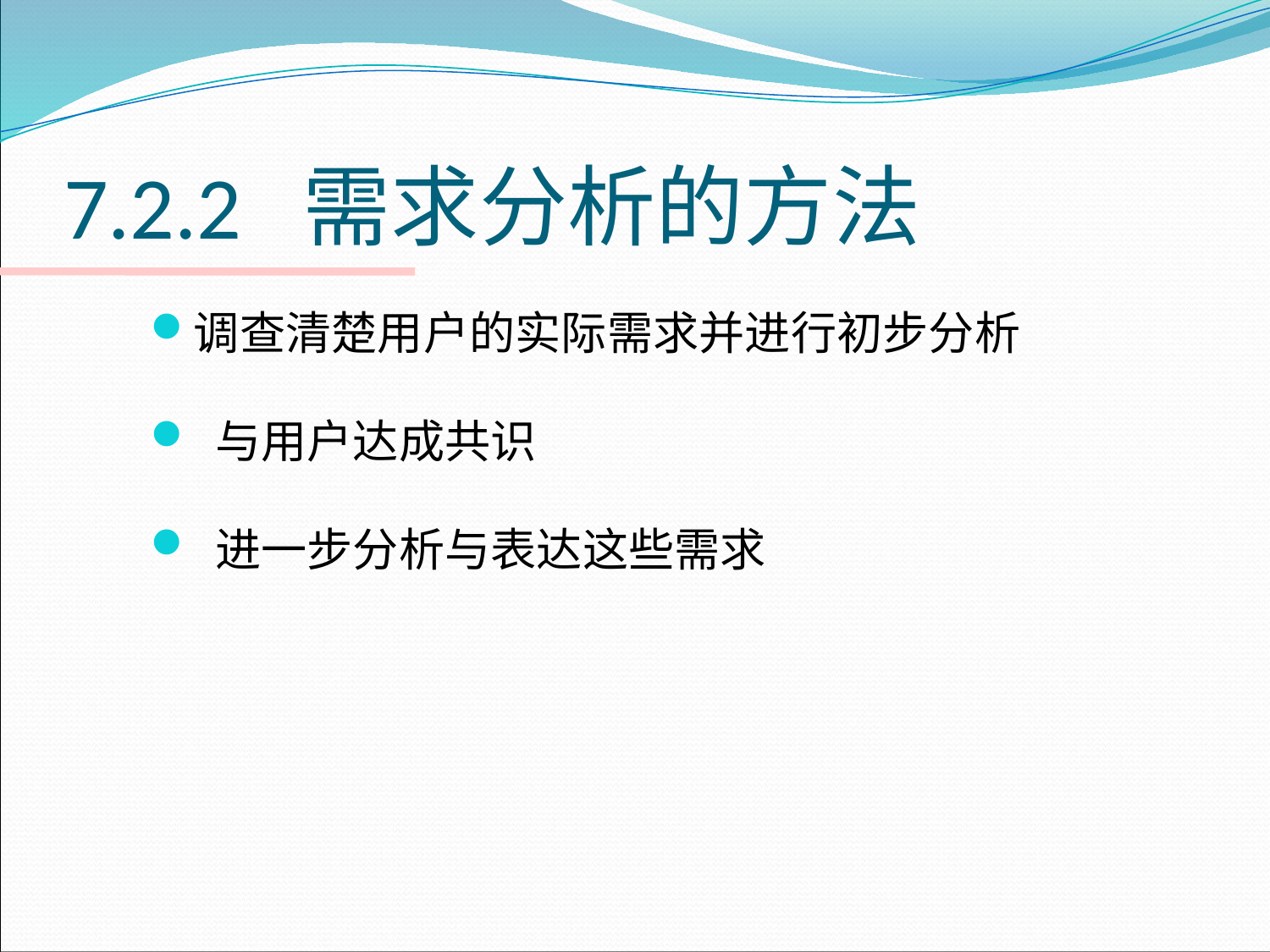

# 7.2.2  需求分析的方法
调查清楚用户的实际需求并进行初步分析
 与用户达成共识
 进一步分析与表达这些需求

683